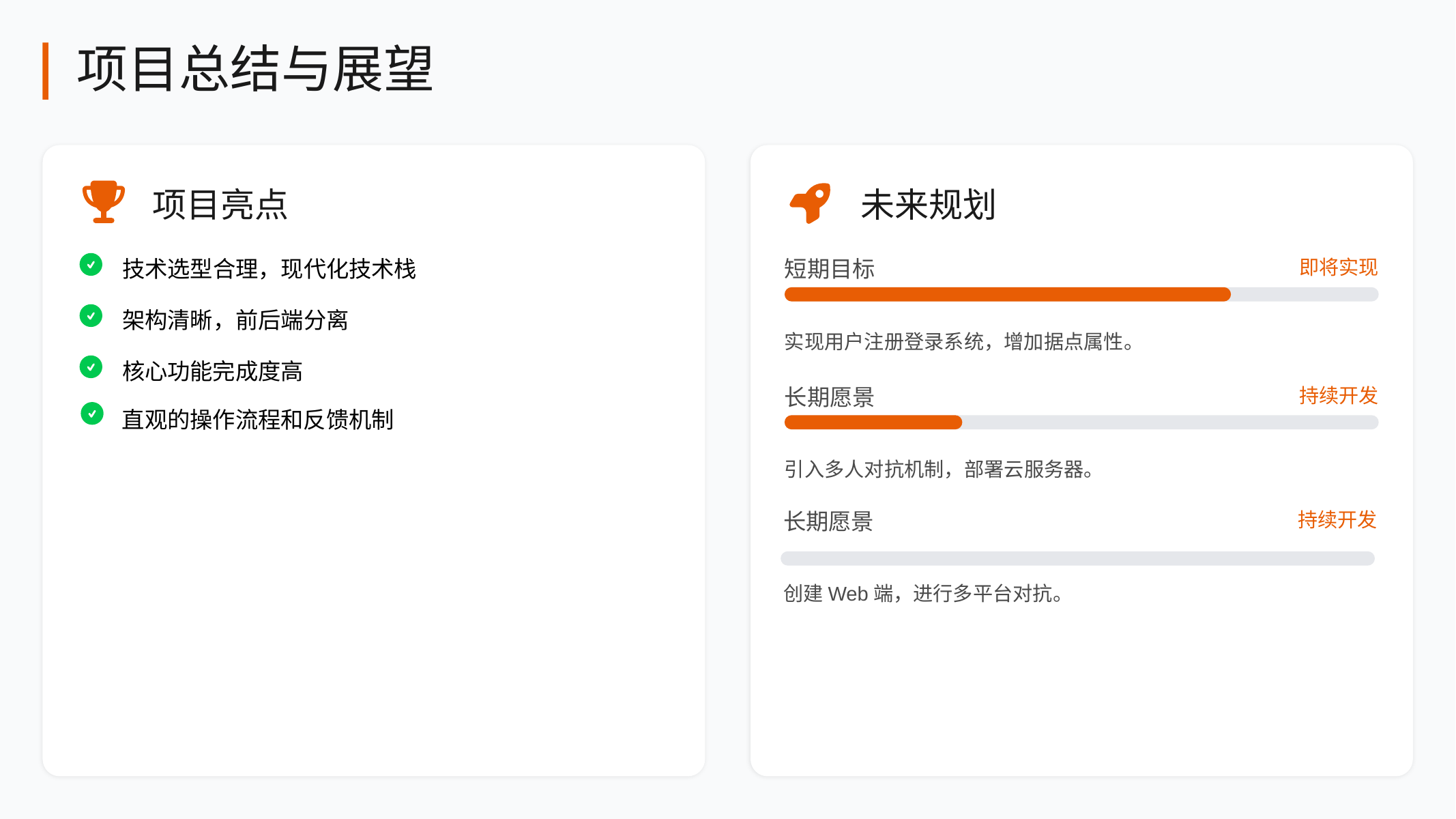

项目总结与展望

项目亮点
未来规划

技术选型合理，现代化技术栈
短期目标
即将实现

架构清晰，前后端分离

实现用户注册登录系统，增加据点属性。
核心功能完成度高

长期愿景
持续开发
直观的操作流程和反馈机制

引入多人对抗机制，部署云服务器。
长期愿景
持续开发

创建Web端，进行多平台对抗。